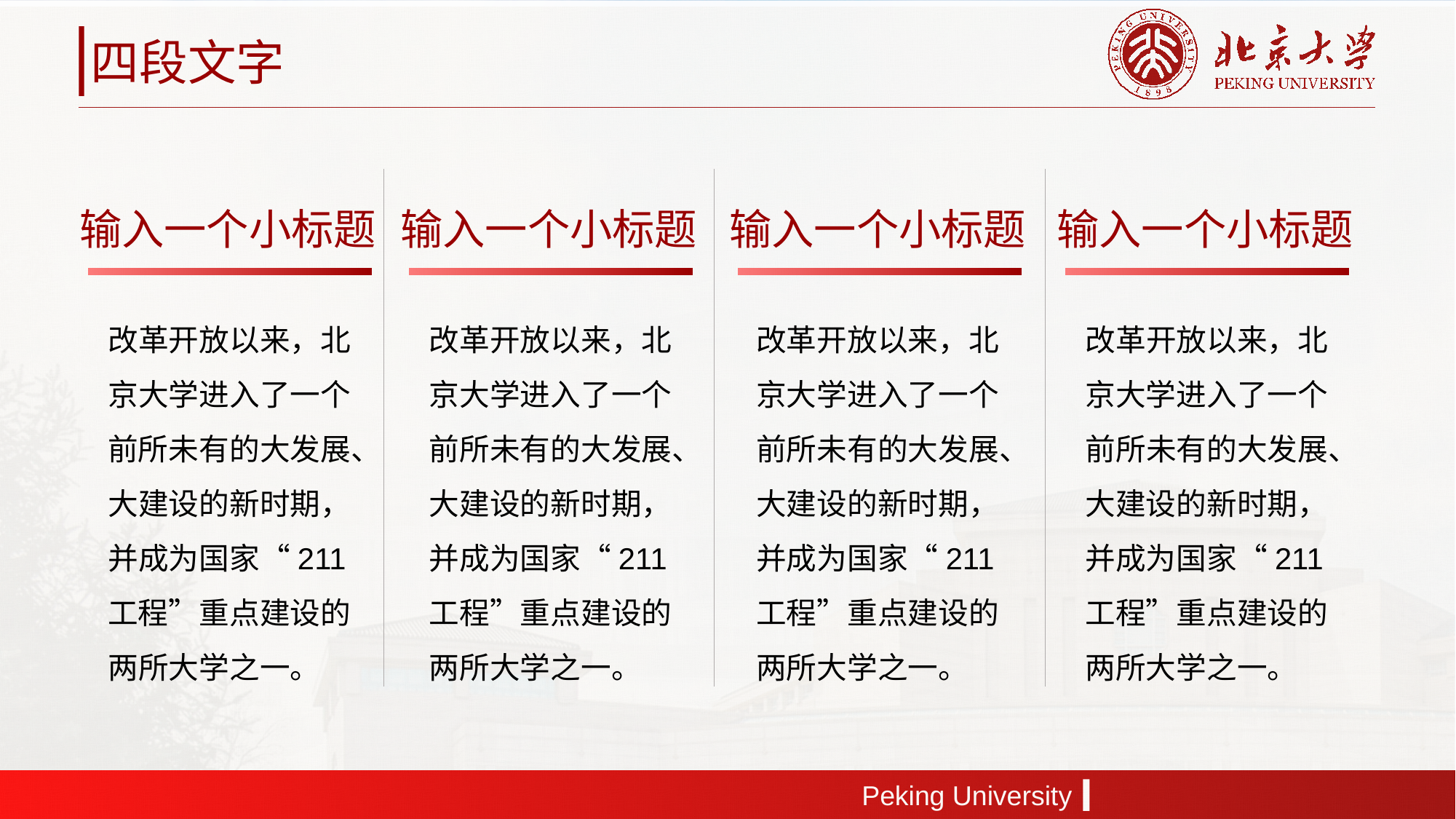

四段文字

输入一个小标题
输入一个小标题
输入一个小标题
输入一个小标题

改革开放以来，北京大学进入了一个前所未有的大发展、大建设的新时期，并成为国家“211工程”重点建设的两所大学之一。
改革开放以来，北京大学进入了一个前所未有的大发展、大建设的新时期，并成为国家“211工程”重点建设的两所大学之一。
改革开放以来，北京大学进入了一个前所未有的大发展、大建设的新时期，并成为国家“211工程”重点建设的两所大学之一。
改革开放以来，北京大学进入了一个前所未有的大发展、大建设的新时期，并成为国家“211工程”重点建设的两所大学之一。